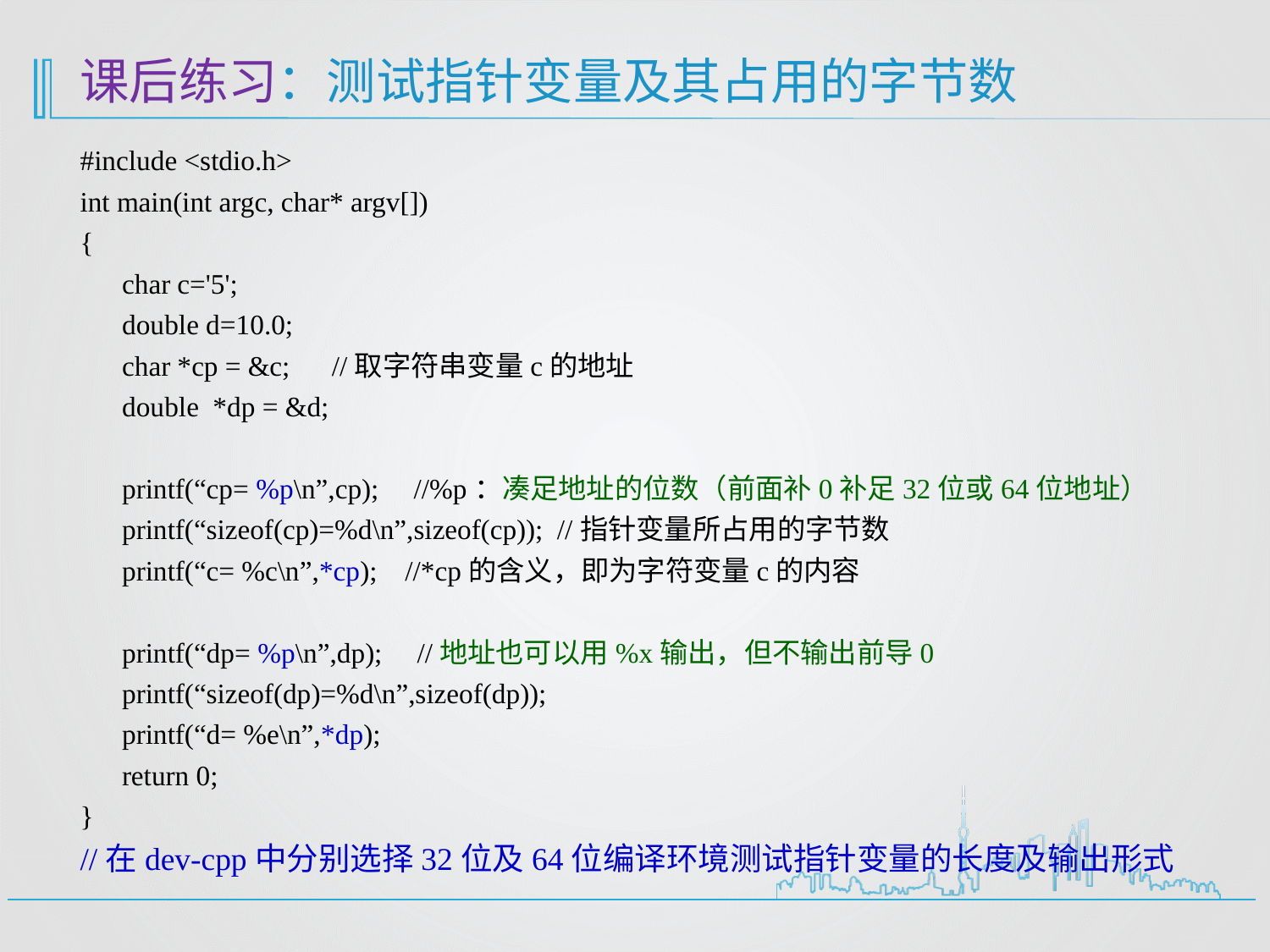

# 课后练习：测试指针变量及其占用的字节数
#include <stdio.h>
int main(int argc, char* argv[])
{
      char c='5';
      double d=10.0;
      char *cp = &c;      //取字符串变量c的地址
      double  *dp = &d;

      printf(“cp= %p\n”,cp);     //%p：凑足地址的位数（前面补0补足32位或64位地址）
      printf(“sizeof(cp)=%d\n”,sizeof(cp));  //指针变量所占用的字节数
      printf(“c= %c\n”,*cp);    //*cp的含义，即为字符变量c的内容

      printf(“dp= %p\n”,dp);     //地址也可以用%x输出，但不输出前导0
      printf(“sizeof(dp)=%d\n”,sizeof(dp));
      printf(“d= %e\n”,*dp);
      return 0;
}
//在dev-cpp中分别选择32位及64位编译环境测试指针变量的长度及输出形式